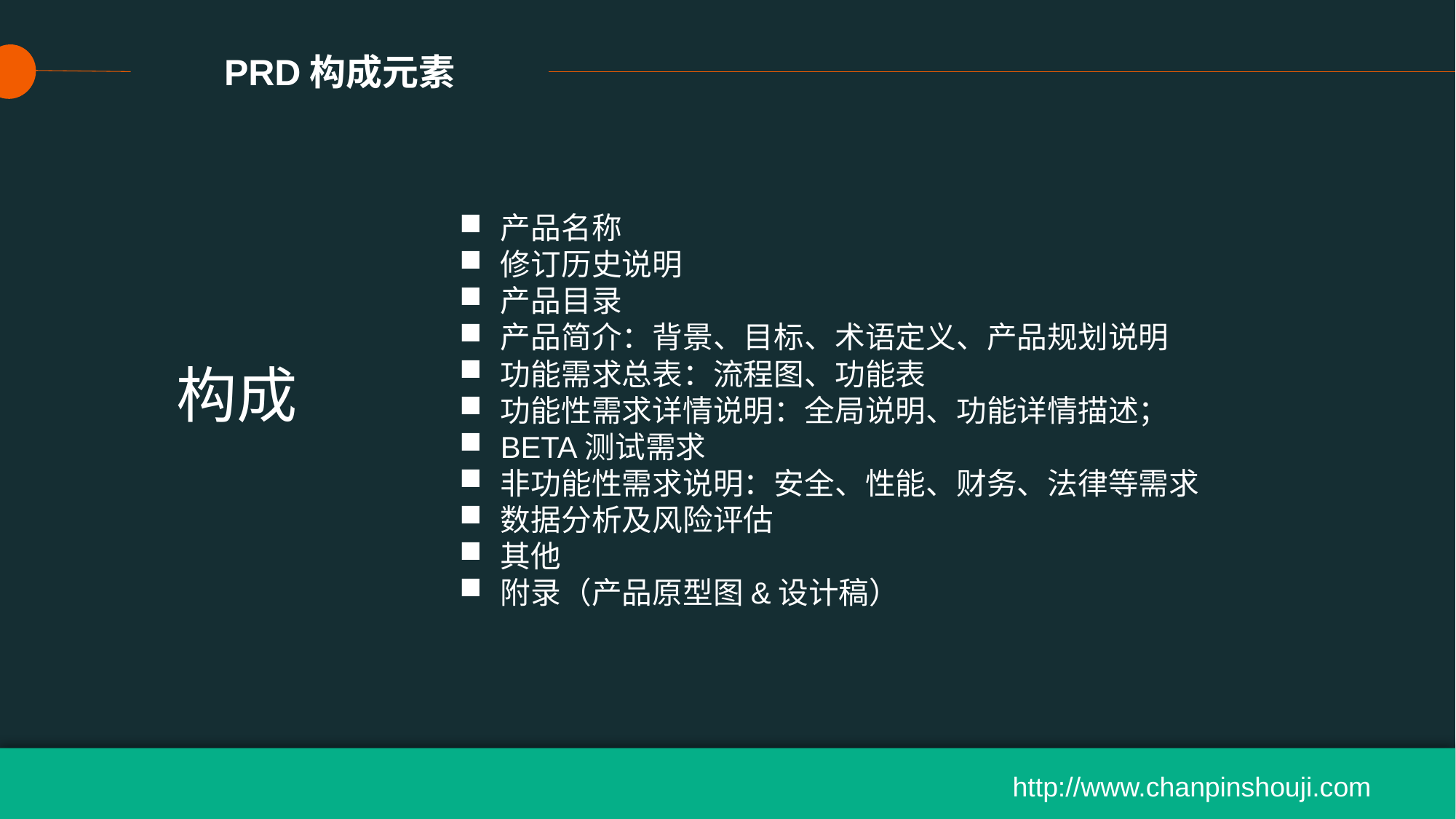

PRD构成元素
产品名称
修订历史说明
产品目录
产品简介：背景、目标、术语定义、产品规划说明
功能需求总表：流程图、功能表
功能性需求详情说明：全局说明、功能详情描述；
BETA测试需求
非功能性需求说明：安全、性能、财务、法律等需求
数据分析及风险评估
其他
附录（产品原型图&设计稿）
构成
http://www.chanpinshouji.com